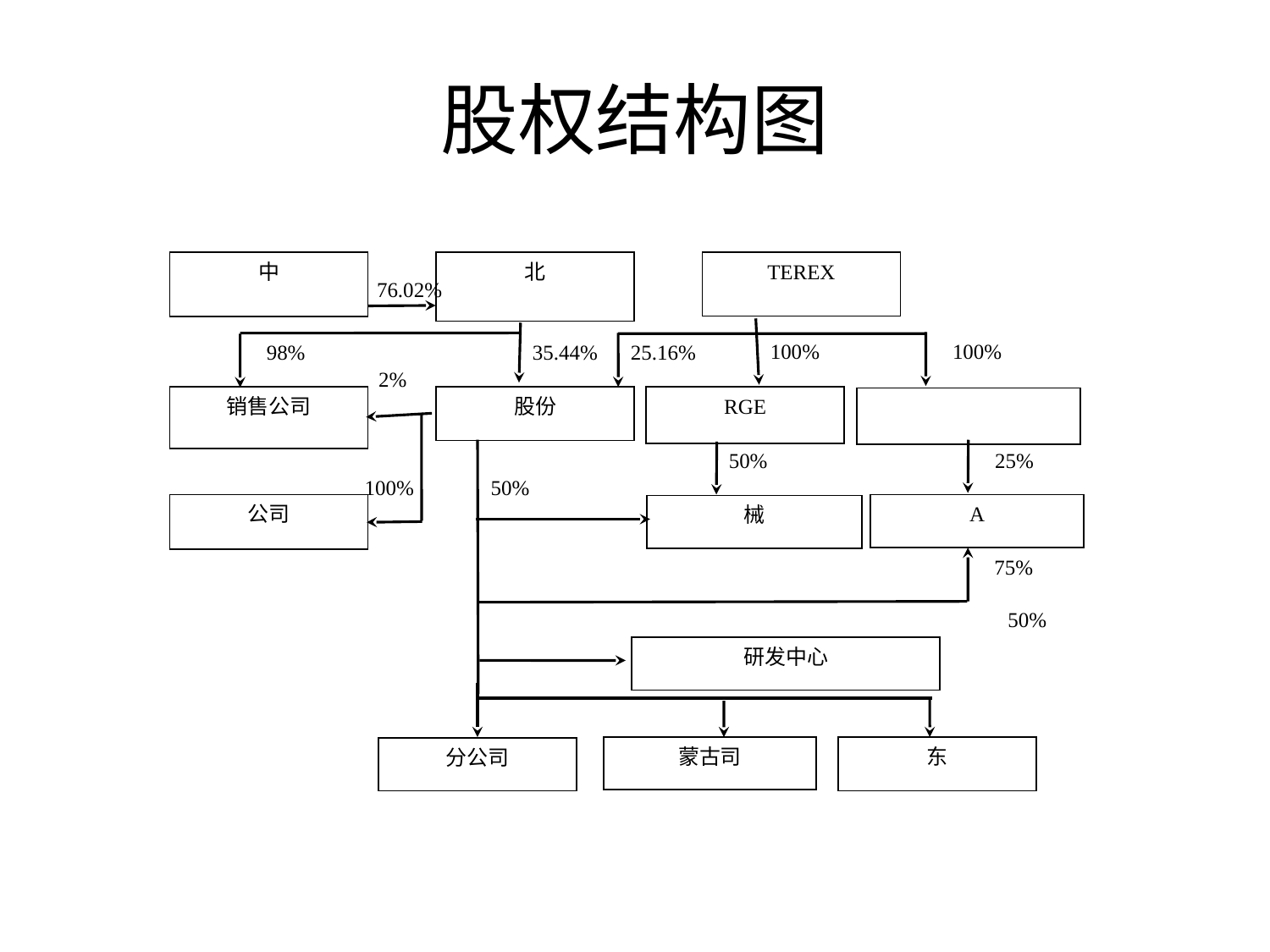

# 股权结构图

中
北
TEREX
76.02%

100%

100%

98%
35.44%
25.16%

2%
销售公司
股份
RGE

50%
25%

100%
50%
公司
A
械

75%

研发中心

蒙古司
东
分公司

50%